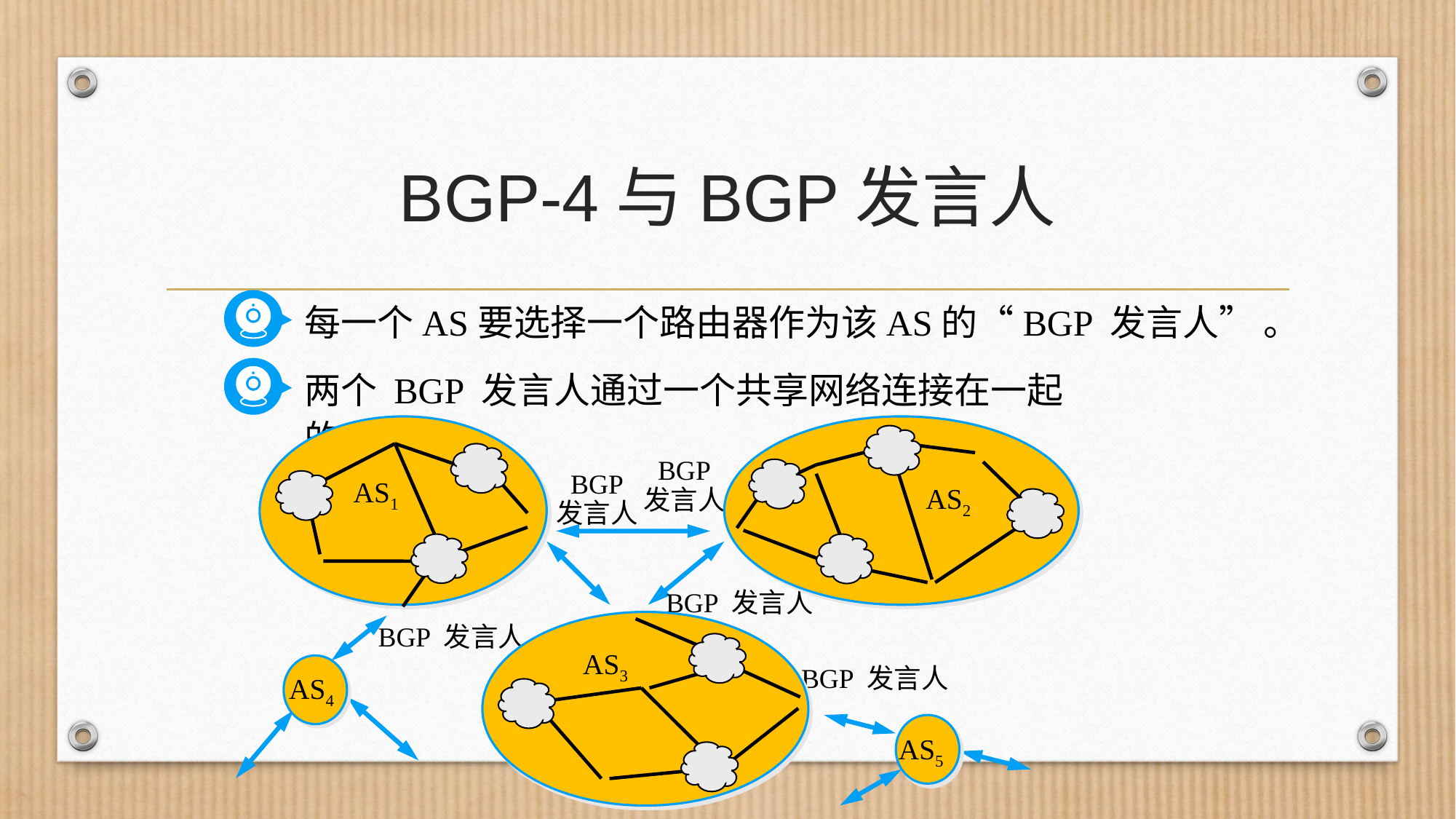

# BGP-4与BGP发言人

每一个AS要选择一个路由器作为该AS的“BGP 发言人” 。

两个 BGP 发言人通过一个共享网络连接在一起的。

AS1

AS2

BGP
发言人
BGP
发言人

BGP 发言人

AS3

BGP 发言人

AS4
BGP 发言人

AS5